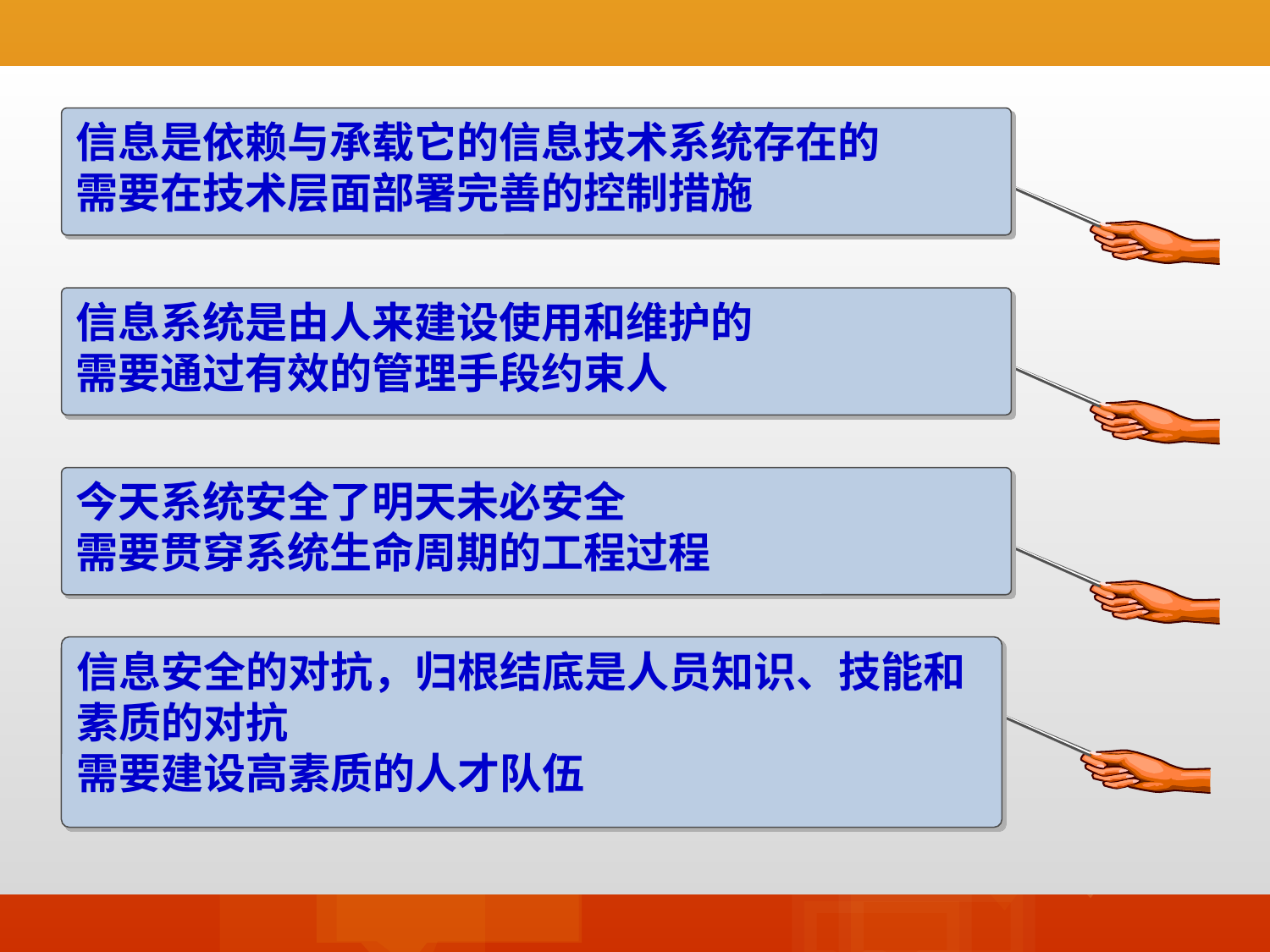

信息是依赖与承载它的信息技术系统存在的
需要在技术层面部署完善的控制措施

信息系统是由人来建设使用和维护的
需要通过有效的管理手段约束人

今天系统安全了明天未必安全
需要贯穿系统生命周期的工程过程

信息安全的对抗，归根结底是人员知识、技能和素质的对抗
需要建设高素质的人才队伍